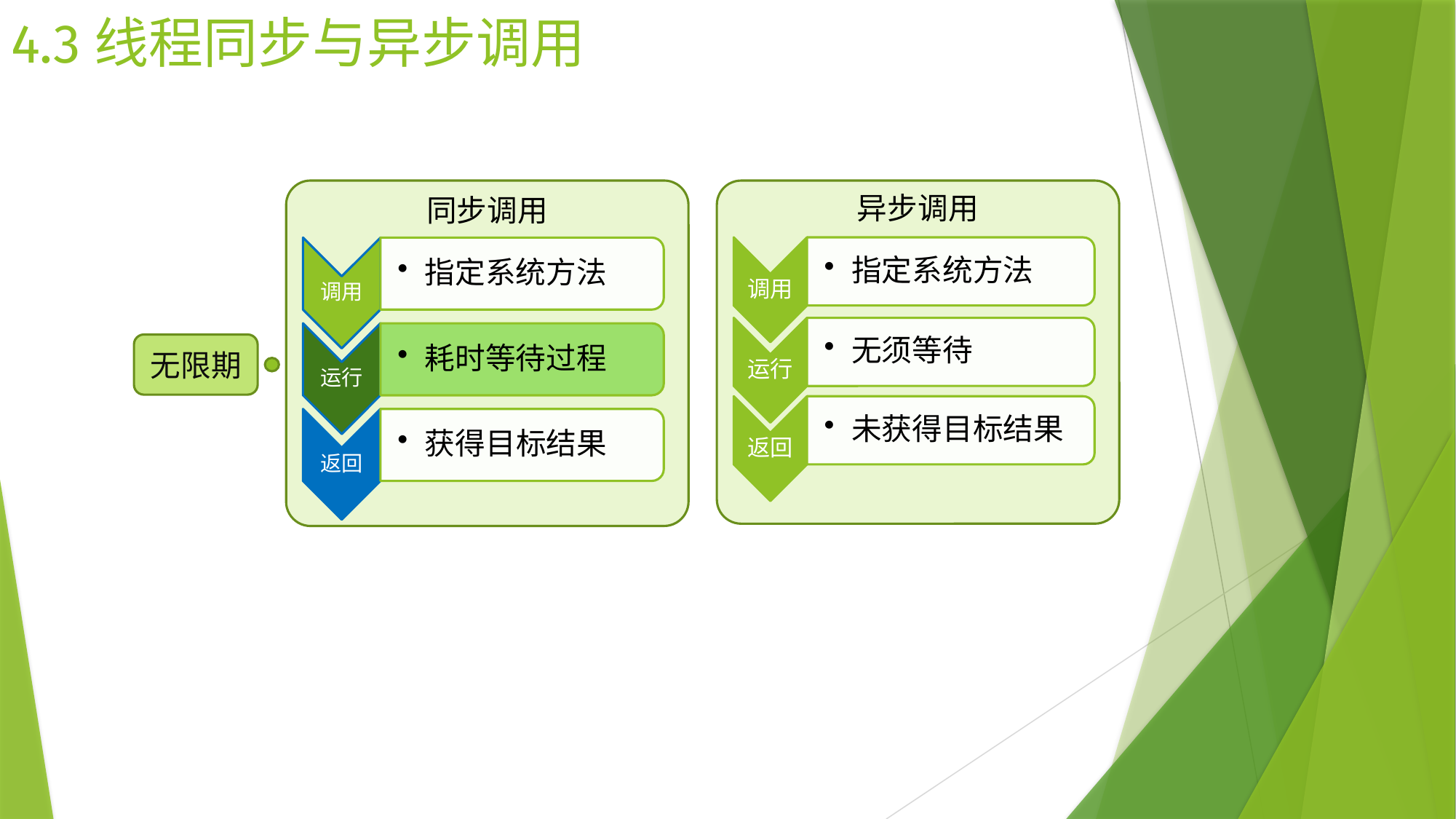

# 4.3线程同步与异步调用

异步调用
同步调用
调用
指定系统方法
运行
无须等待
返回
未获得目标结果
调用
指定系统方法
运行
耗时等待过程
返回
获得目标结果
无限期